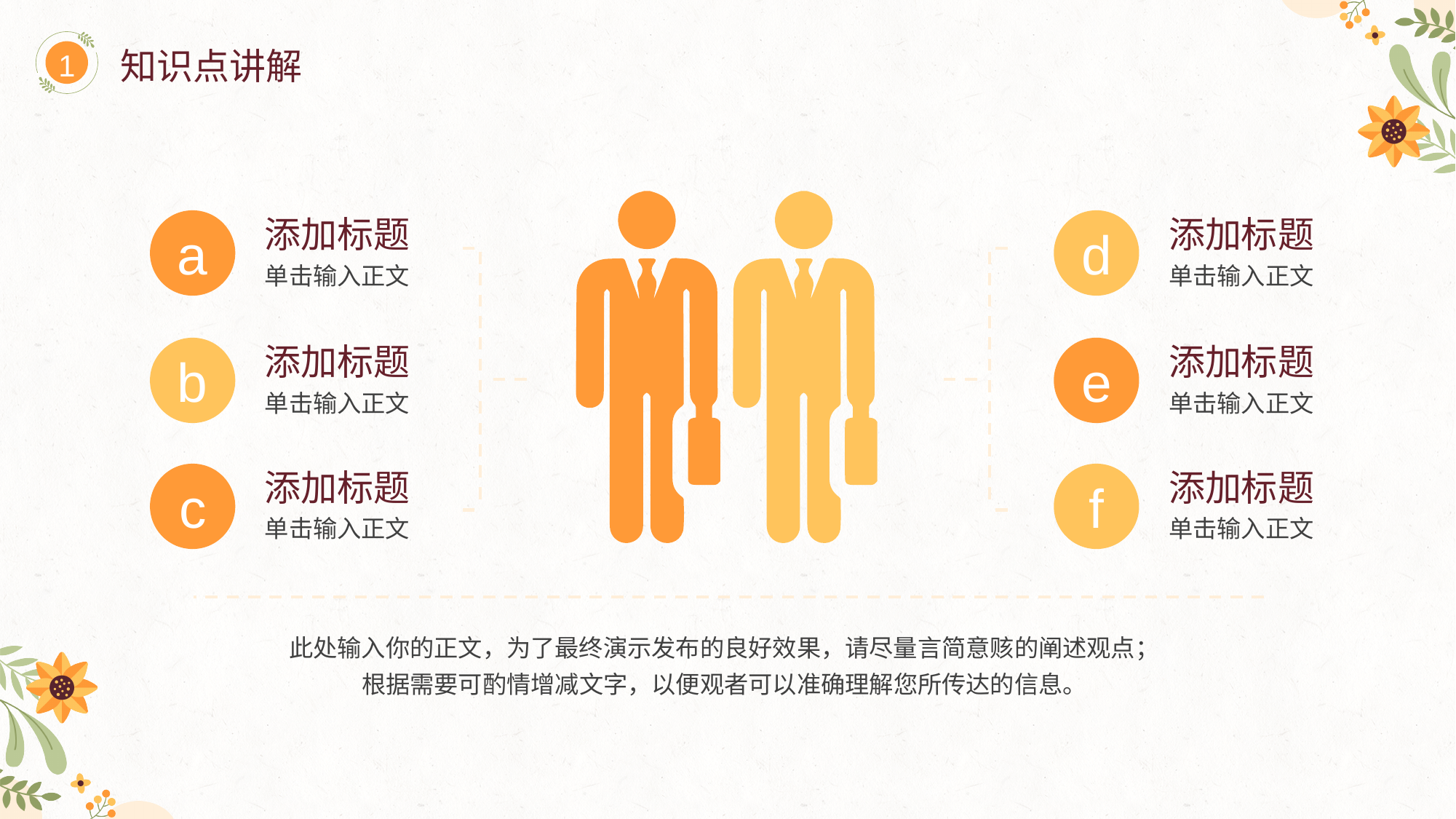

1
知识点讲解

添加标题
添加标题
a
d
单击输入正文
单击输入正文
添加标题
添加标题
b
e
单击输入正文
单击输入正文
添加标题
添加标题
c
f
单击输入正文
单击输入正文
此处输入你的正文，为了最终演示发布的良好效果，请尽量言简意赅的阐述观点；
根据需要可酌情增减文字，以便观者可以准确理解您所传达的信息。